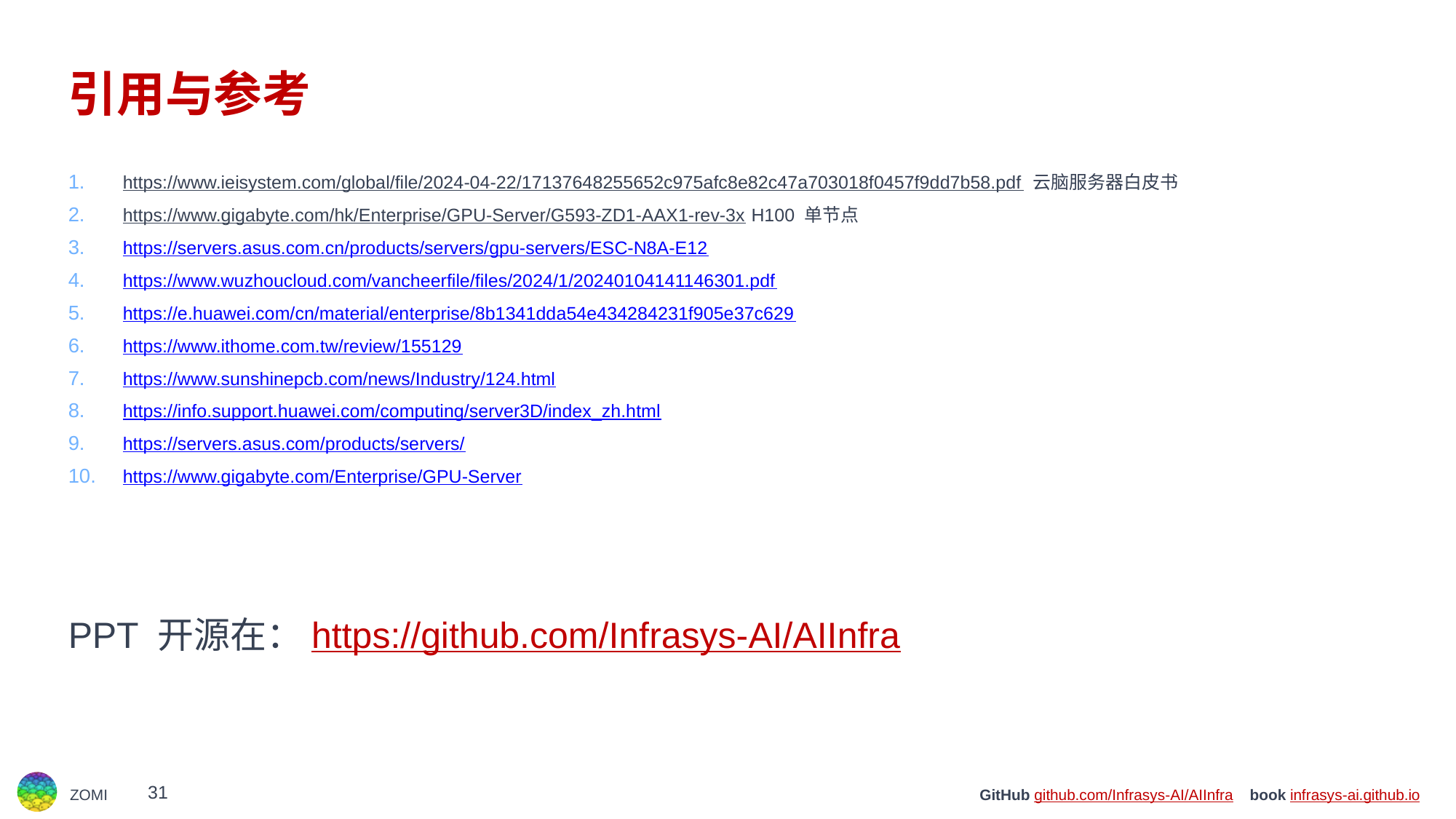

# 引用与参考
https://www.ieisystem.com/global/file/2024-04-22/17137648255652c975afc8e82c47a703018f0457f9dd7b58.pdf 云脑服务器白皮书
https://www.gigabyte.com/hk/Enterprise/GPU-Server/G593-ZD1-AAX1-rev-3x H100 单节点
https://servers.asus.com.cn/products/servers/gpu-servers/ESC-N8A-E12
https://www.wuzhoucloud.com/vancheerfile/files/2024/1/20240104141146301.pdf
https://e.huawei.com/cn/material/enterprise/8b1341dda54e434284231f905e37c629
https://www.ithome.com.tw/review/155129
https://www.sunshinepcb.com/news/Industry/124.html
https://info.support.huawei.com/computing/server3D/index_zh.html
https://servers.asus.com/products/servers/
https://www.gigabyte.com/Enterprise/GPU-Server

PPT 开源在：https://github.com/Infrasys-AI/AIInfra